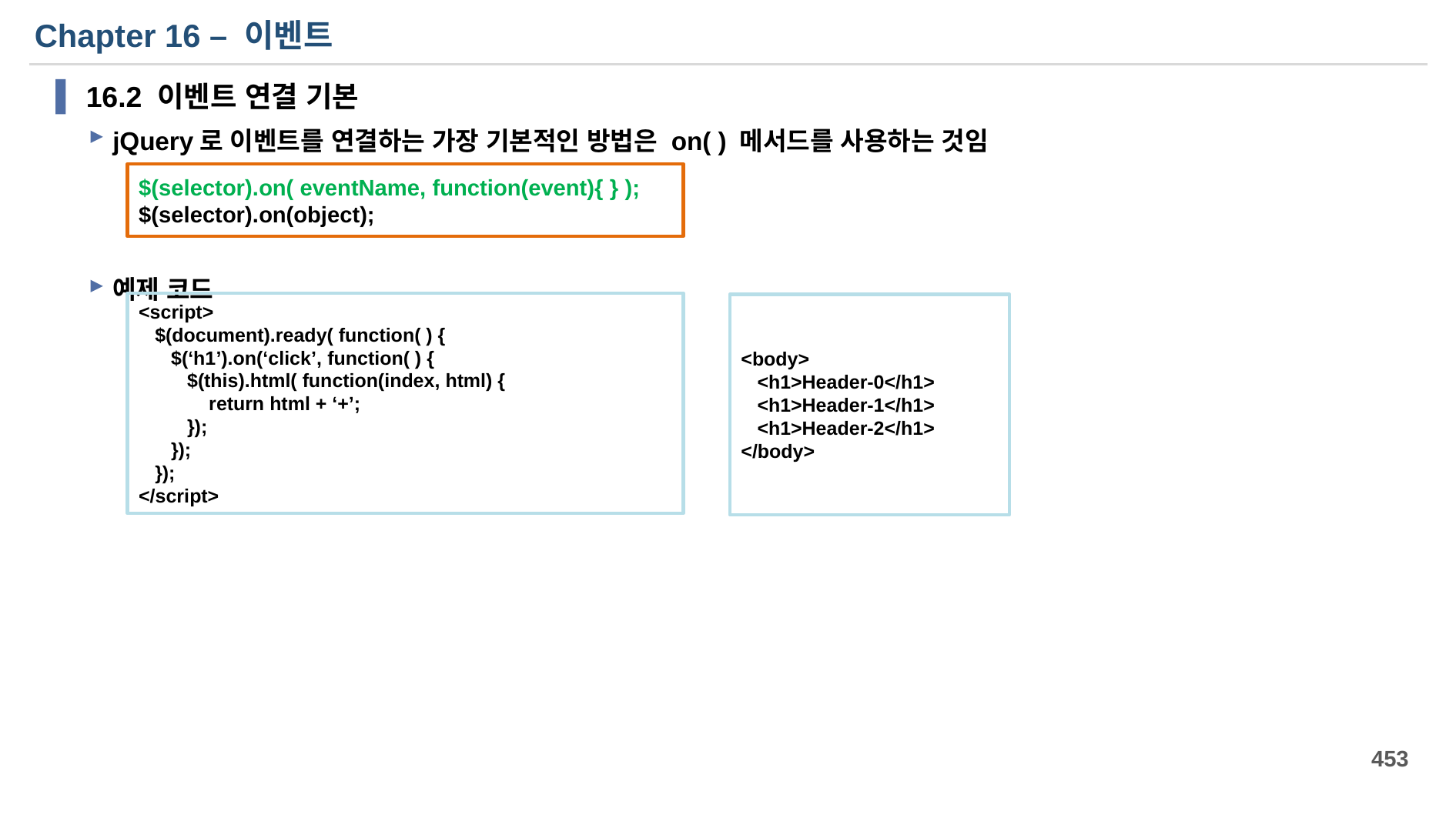

# Chapter 16 – 이벤트
16.2 이벤트 연결 기본
jQuery로 이벤트를 연결하는 가장 기본적인 방법은 on( ) 메서드를 사용하는 것임

예제 코드

$(selector).on( eventName, function(event){ } );
$(selector).on(object);
<script>
   $(document).ready( function( ) {
      $(‘h1’).on(‘click’, function( ) {
         $(this).html( function(index, html) {
             return html + ‘+’;
         });
      });
   });
</script>
<body>
   <h1>Header-0</h1>
   <h1>Header-1</h1>
   <h1>Header-2</h1>
</body>
453